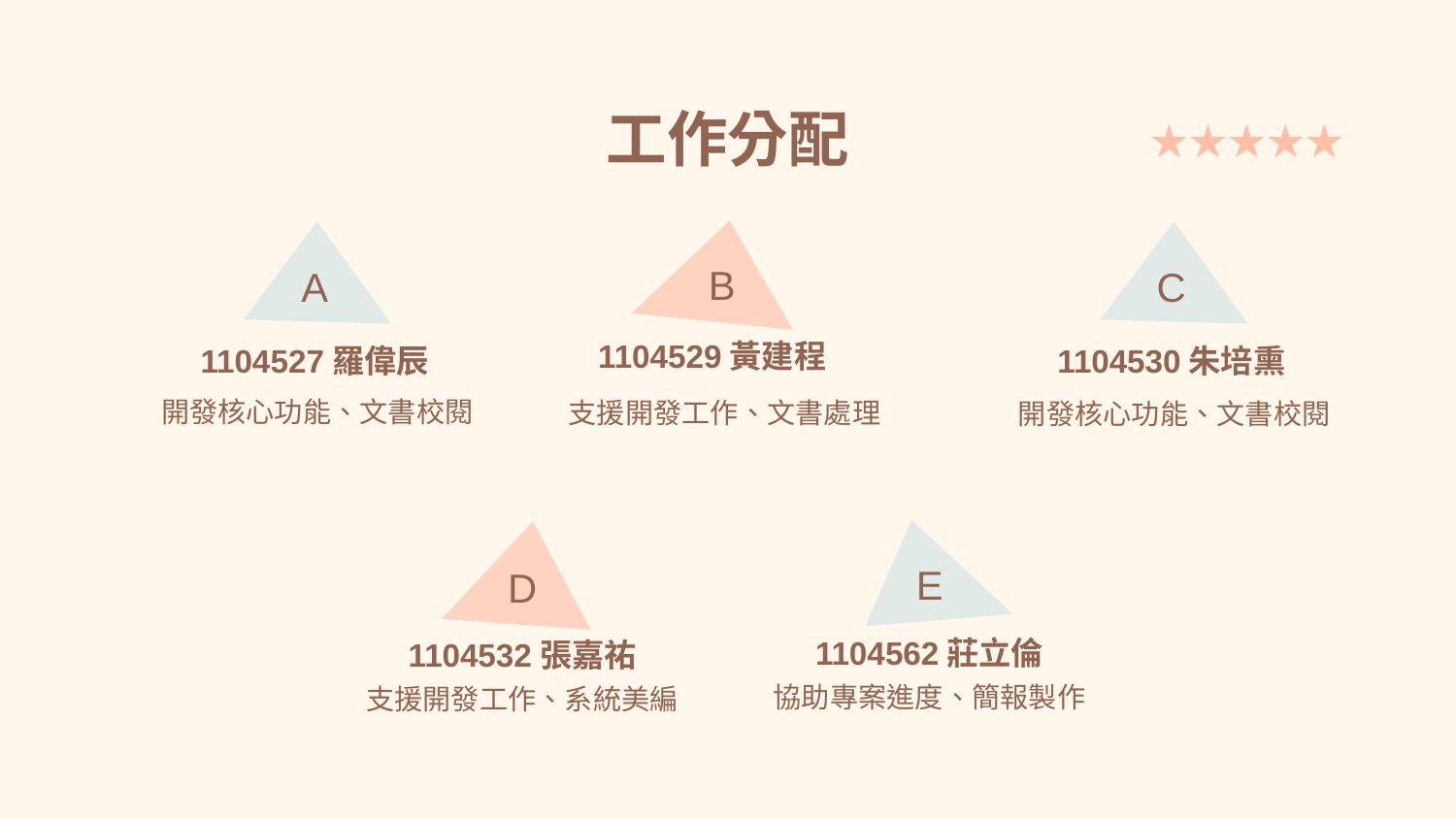

工作分配

B
A
C
# 1104527羅偉辰
1104530朱培熏
1104529黃建程
開發核心功能、文書校閱
支援開發工作、文書處理
開發核心功能、文書校閱

E
D
1104562莊立倫
1104532張嘉祐
協助專案進度、簡報製作
支援開發工作、系統美編